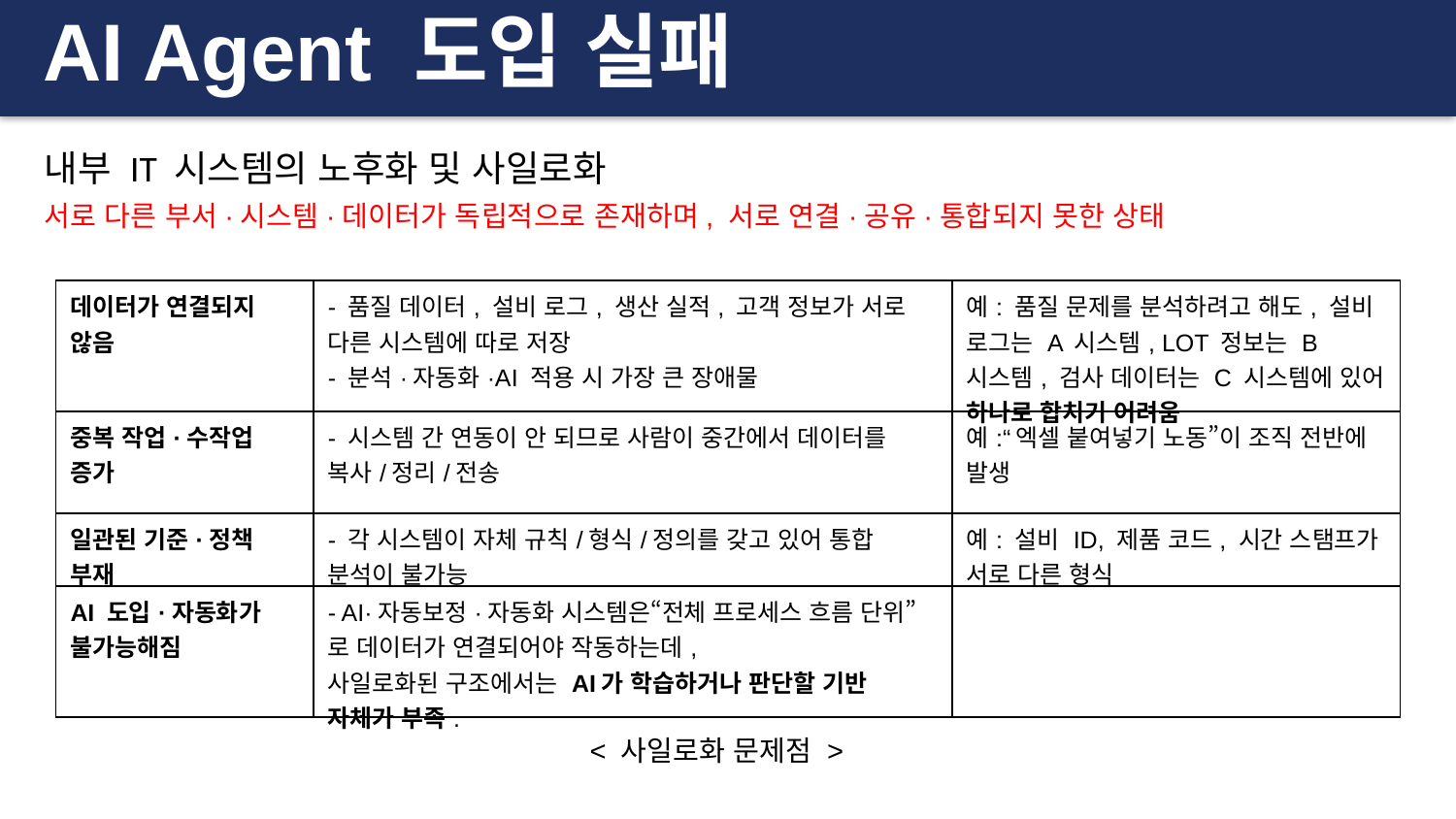

AI Agent 도입 실패
내부 IT 시스템의 노후화 및 사일로화
서로 다른 부서·시스템·데이터가 독립적으로 존재하며, 서로 연결·공유·통합되지 못한 상태
| 데이터가 연결되지 않음 | - 품질 데이터, 설비 로그, 생산 실적, 고객 정보가 서로 다른 시스템에 따로 저장 - 분석·자동화·AI 적용 시 가장 큰 장애물 | 예: 품질 문제를 분석하려고 해도, 설비 로그는 A 시스템, LOT 정보는 B 시스템, 검사 데이터는 C 시스템에 있어 하나로 합치기 어려움 |
| --- | --- | --- |
| 중복 작업·수작업 증가 | - 시스템 간 연동이 안 되므로 사람이 중간에서 데이터를 복사/정리/전송 | 예:“엑셀 붙여넣기 노동”이 조직 전반에 발생 |
| 일관된 기준·정책 부재 | - 각 시스템이 자체 규칙/형식/정의를 갖고 있어 통합 분석이 불가능 | 예: 설비 ID, 제품 코드, 시간 스탬프가 서로 다른 형식 |
| AI 도입·자동화가 불가능해짐 | - AI·자동보정·자동화 시스템은“전체 프로세스 흐름 단위”로 데이터가 연결되어야 작동하는데, 사일로화된 구조에서는 AI가 학습하거나 판단할 기반 자체가 부족. |  |
< 사일로화 문제점 >